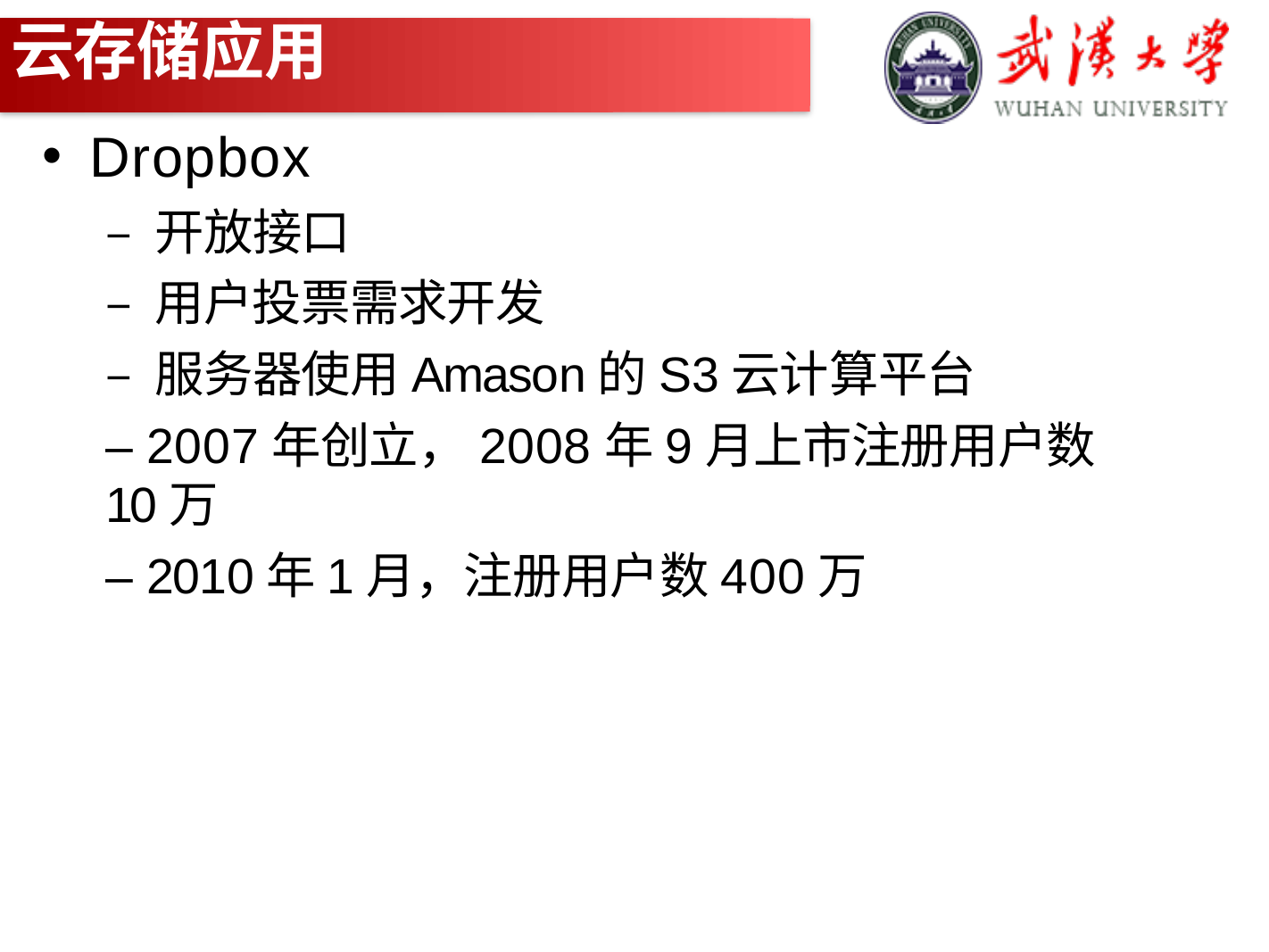

# 云存储应用
Dropbox

– 开放接口

– 用户投票需求开发

– 服务器使用Amason的S3云计算平台

– 2007年创立，2008年9月上市注册用户数10万

– 2010年1月，注册用户数400万